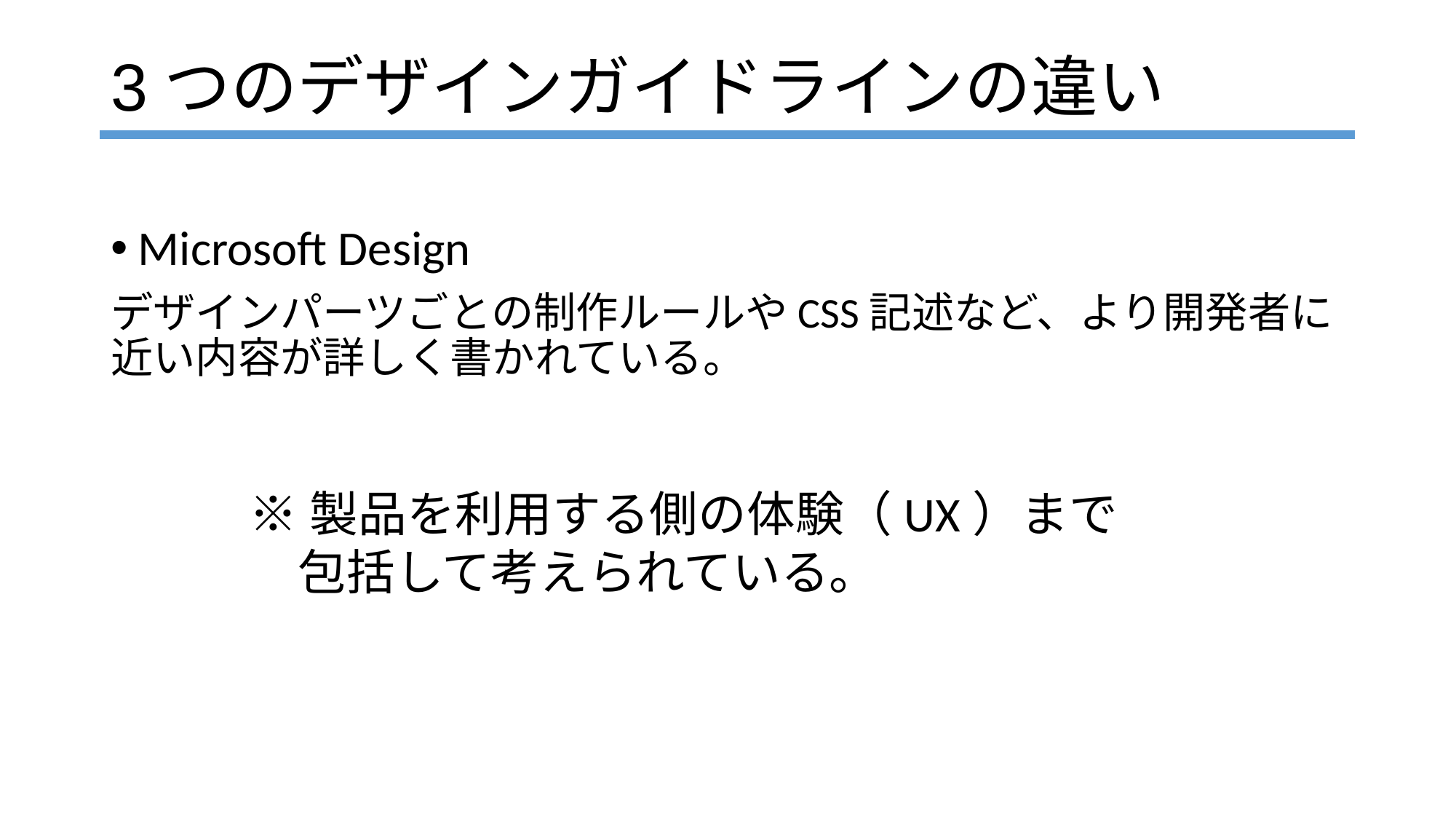

3つのデザインガイドラインの違い
Microsoft Design
デザインパーツごとの制作ルールやCSS記述など、より開発者に近い内容が詳しく書かれている。
※製品を利用する側の体験（UX）まで
　包括して考えられている。